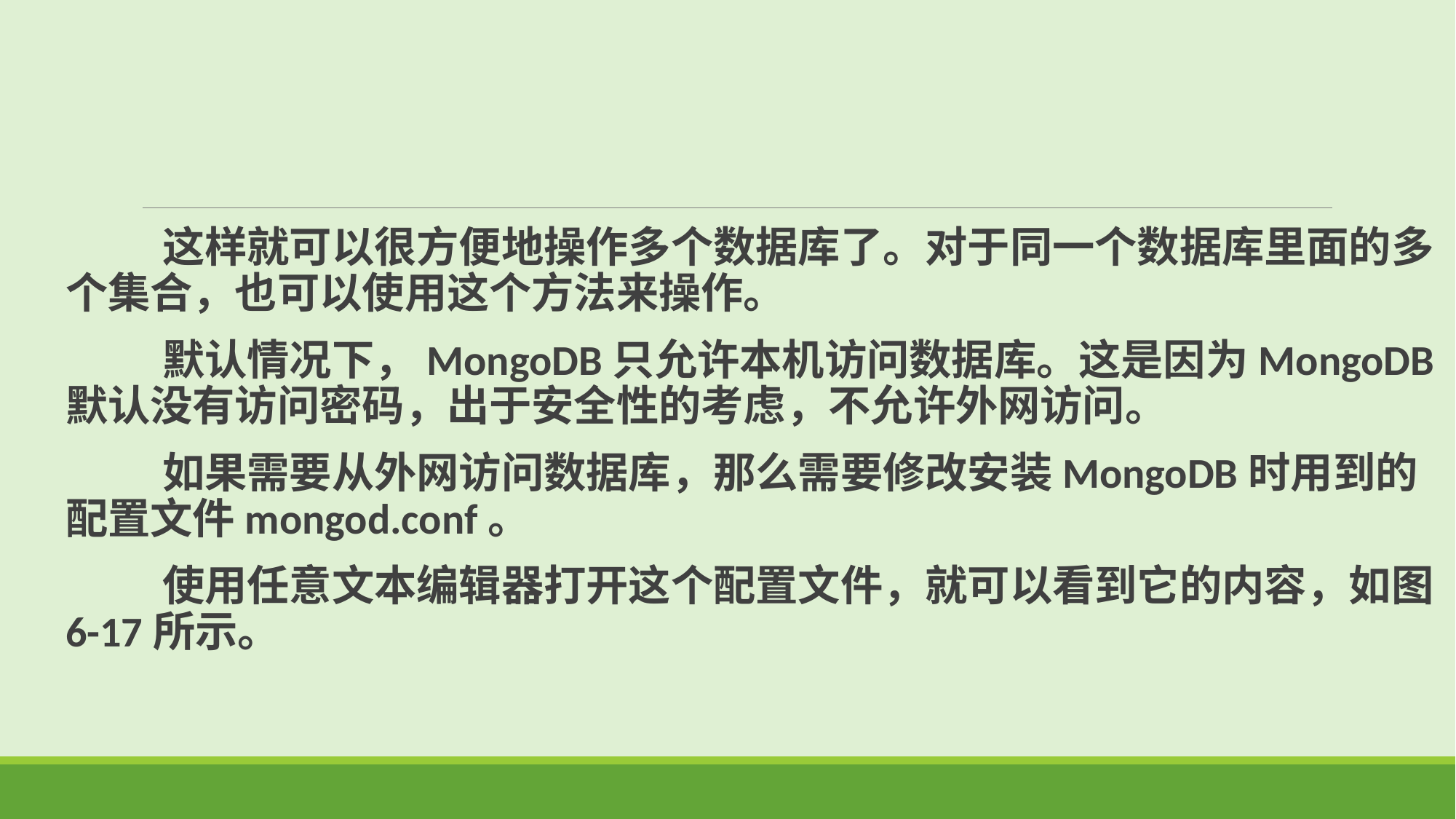

这样就可以很方便地操作多个数据库了。对于同一个数据库里面的多个集合，也可以使用这个方法来操作。
         默认情况下，MongoDB只允许本机访问数据库。这是因为MongoDB默认没有访问密码，出于安全性的考虑，不允许外网访问。
         如果需要从外网访问数据库，那么需要修改安装MongoDB时用到的配置文件mongod.conf。
         使用任意文本编辑器打开这个配置文件，就可以看到它的内容，如图6-17所示。